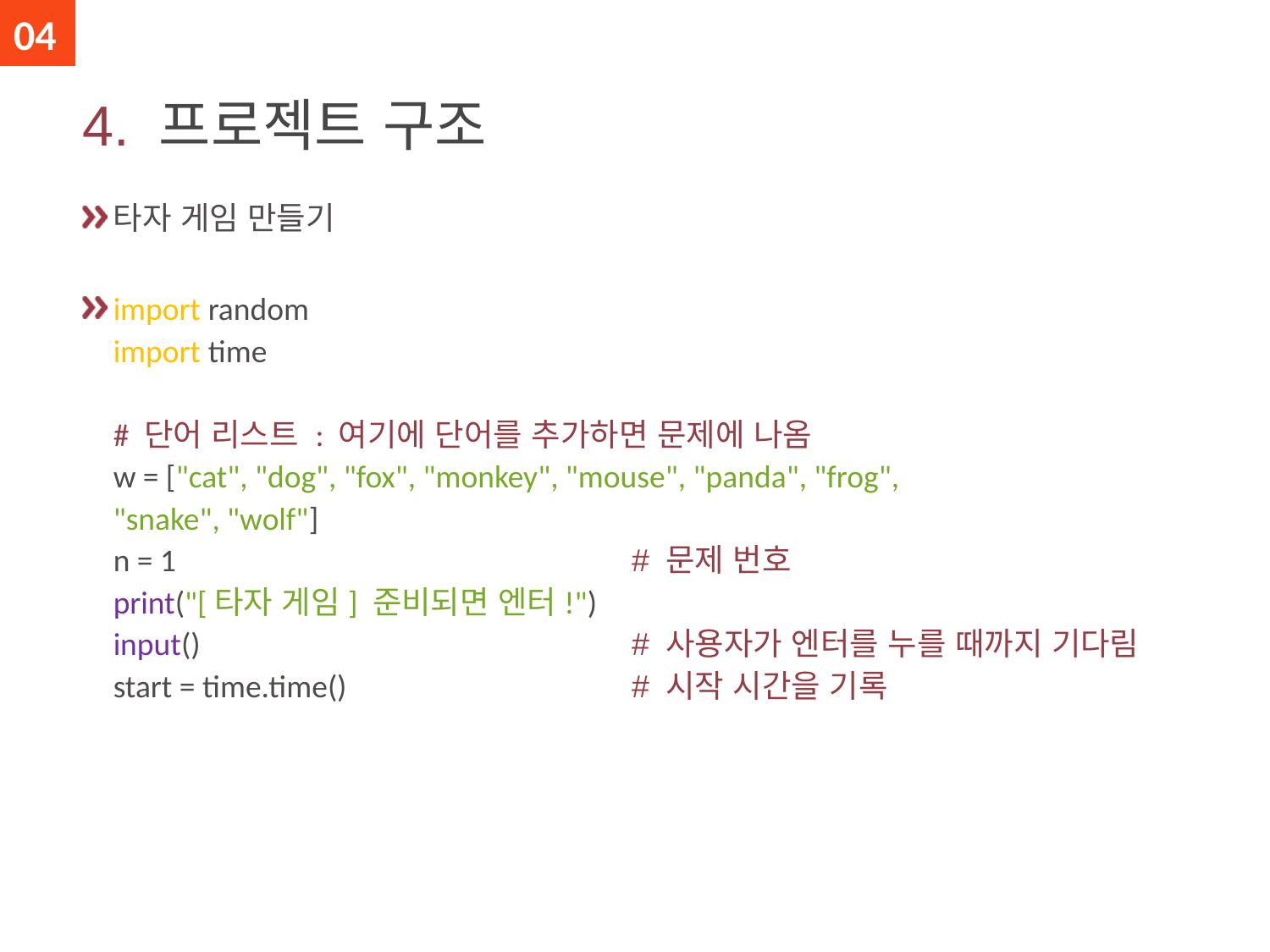

04
# 4. 프로젝트 구조
타자 게임 만들기
import random
import time
# 단어 리스트 : 여기에 단어를 추가하면 문제에 나옴
w = ["cat", "dog", "fox", "monkey", "mouse", "panda", "frog",
"snake", "wolf"]
n = 1
print("[타자 게임] 준비되면 엔터!")
input()
start = time.time()

# 문제 번호
# 사용자가 엔터를 누를 때까지 기다림
# 시작 시간을 기록